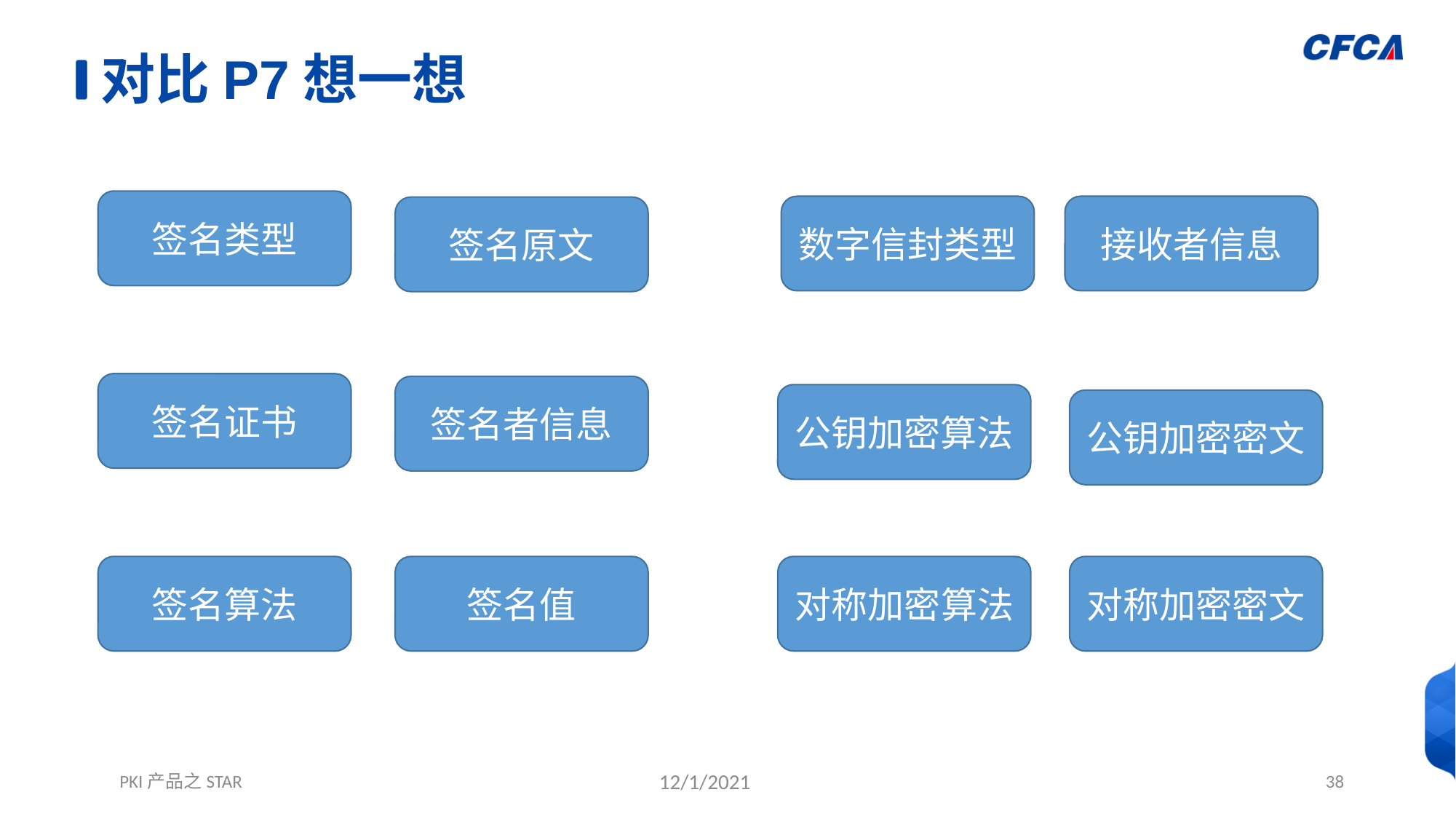

# 对比P7想一想
签名类型
数字信封类型
接收者信息
签名原文
签名证书
签名者信息
公钥加密算法
公钥加密密文
签名算法
签名值
对称加密算法
对称加密密文
PKI产品之STAR
12/1/2021
38